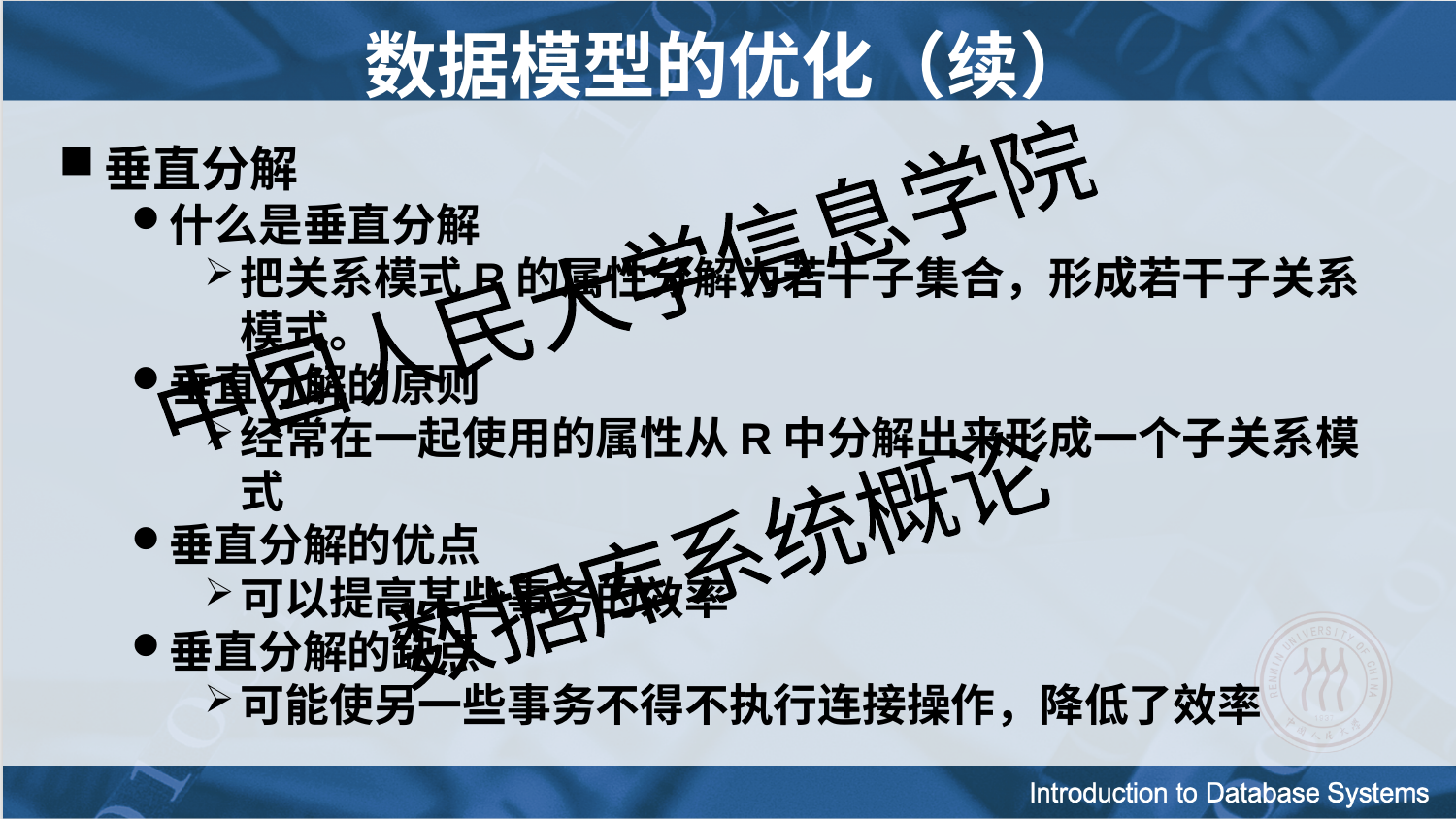

数据模型的优化（续）
垂直分解
什么是垂直分解
把关系模式R的属性分解为若干子集合，形成若干子关系模式。
垂直分解的原则
经常在一起使用的属性从R中分解出来形成一个子关系模式
垂直分解的优点
可以提高某些事务的效率
垂直分解的缺点
可能使另一些事务不得不执行连接操作，降低了效率